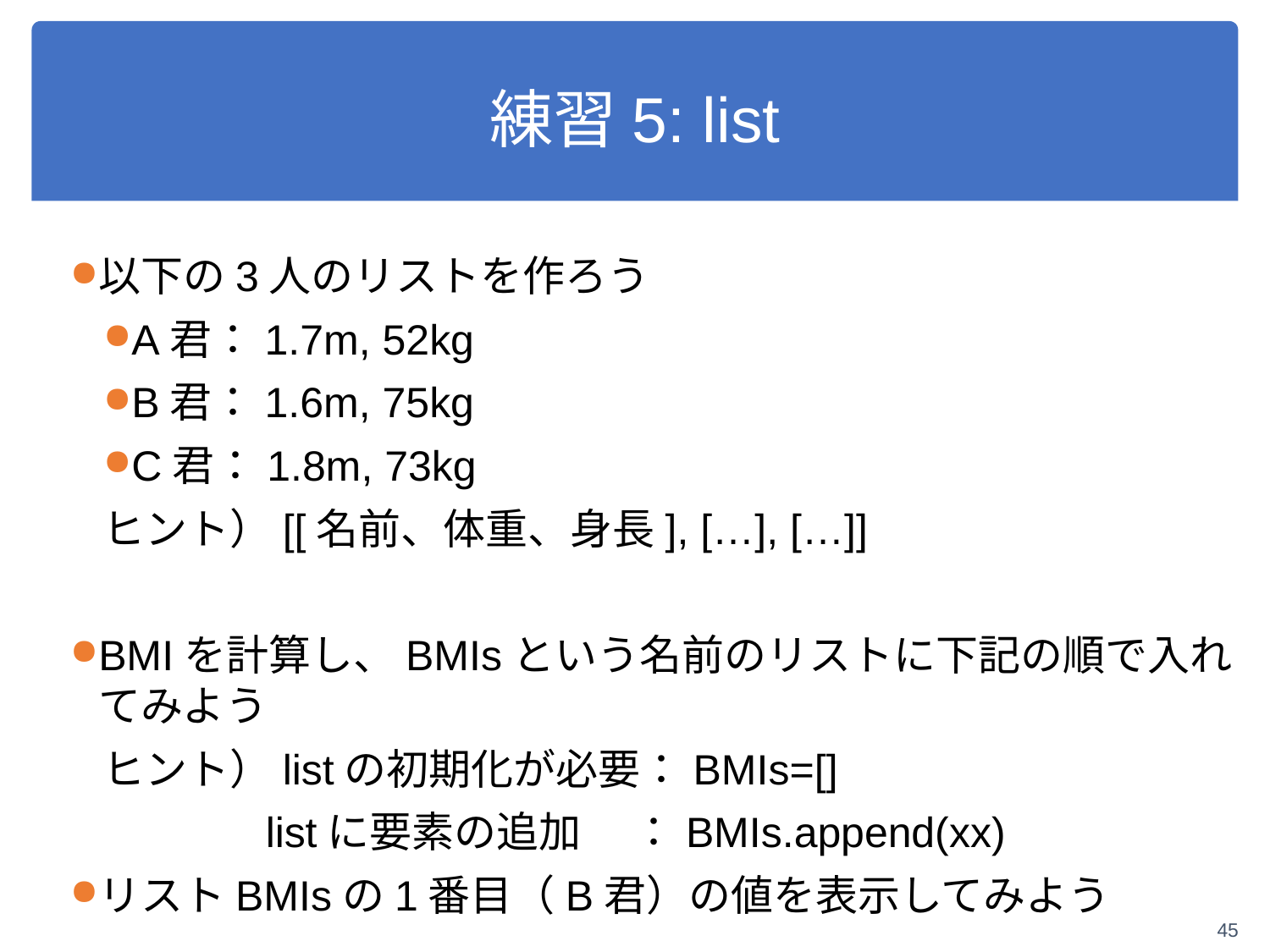

# 練習5: list

以下の3人のリストを作ろう
A君：1.7m, 52kg
B君：1.6m, 75kg
C君：1.8m, 73kg
ヒント）[[名前、体重、身長], […], […]]

BMIを計算し、BMIsという名前のリストに下記の順で入れてみよう
ヒント）listの初期化が必要：BMIs=[]
	   listに要素の追加　 ：BMIs.append(xx)
リストBMIsの1番目（B君）の値を表示してみよう
45